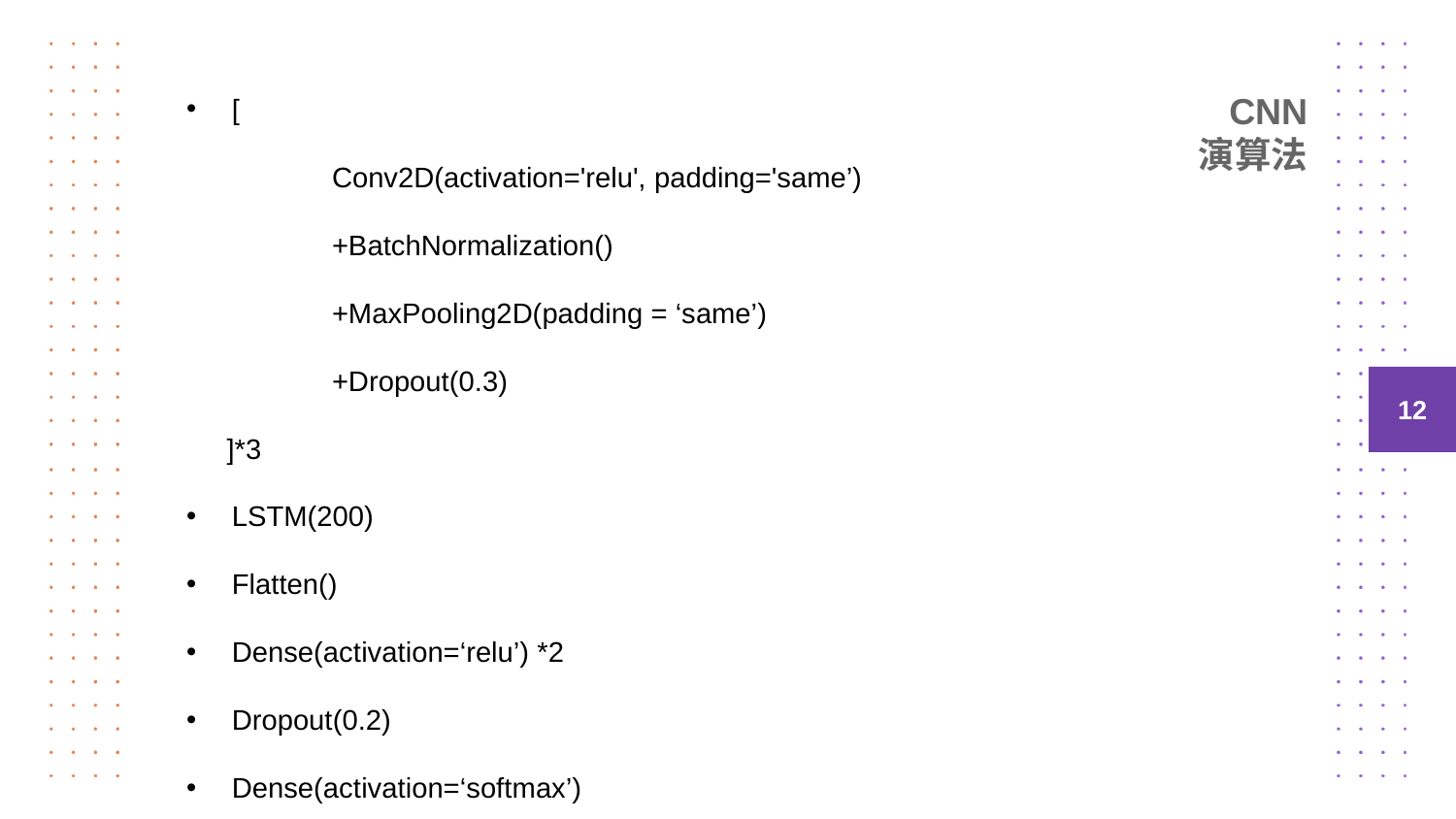

# CNN 演算法
[
	Conv2D(activation='relu', padding='same’)
	+BatchNormalization()
	+MaxPooling2D(padding = ‘same’)
	+Dropout(0.3)
     ]*3
LSTM(200)
Flatten()
Dense(activation=‘relu’) *2
Dropout(0.2)
Dense(activation=‘softmax’)

12